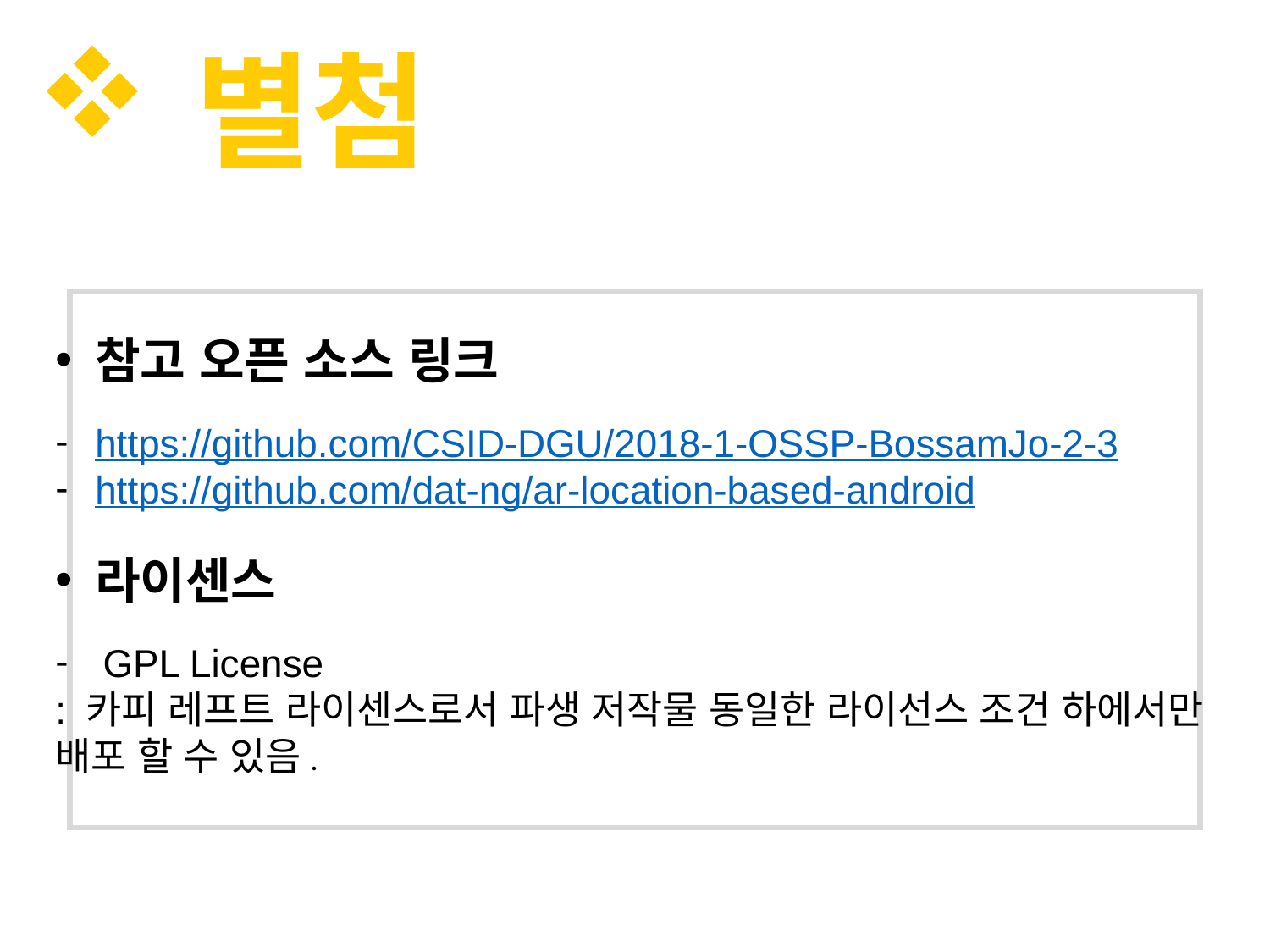

별첨

참고 오픈 소스 링크

https://github.com/CSID-DGU/2018-1-OSSP-BossamJo-2-3
https://github.com/dat-ng/ar-location-based-android

라이센스

GPL License
: 카피 레프트 라이센스로서 파생 저작물 동일한 라이선스 조건 하에서만
배포 할 수 있음.